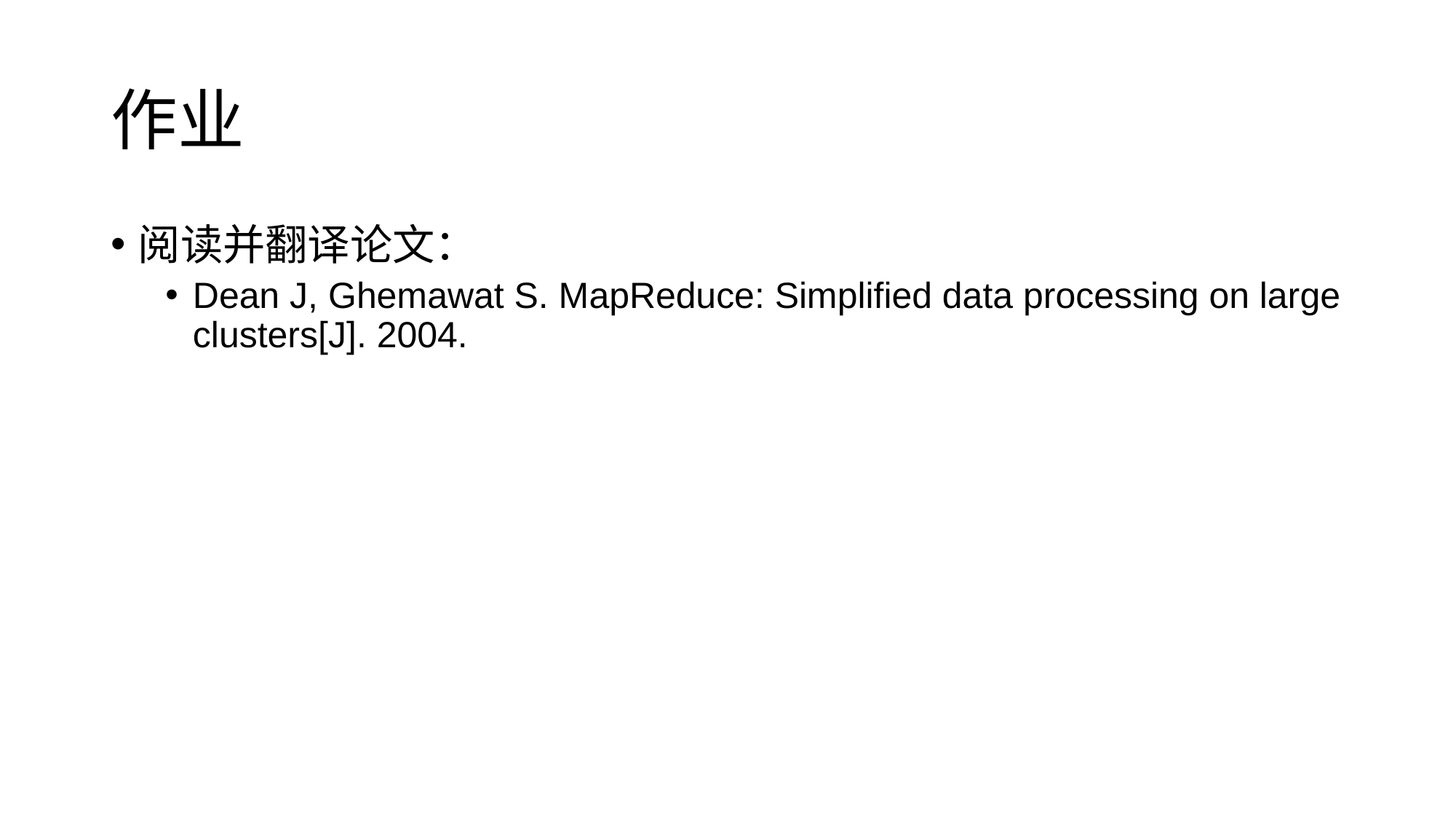

# 作业
阅读并翻译论文：
Dean J, Ghemawat S. MapReduce: Simplified data processing on large clusters[J]. 2004.